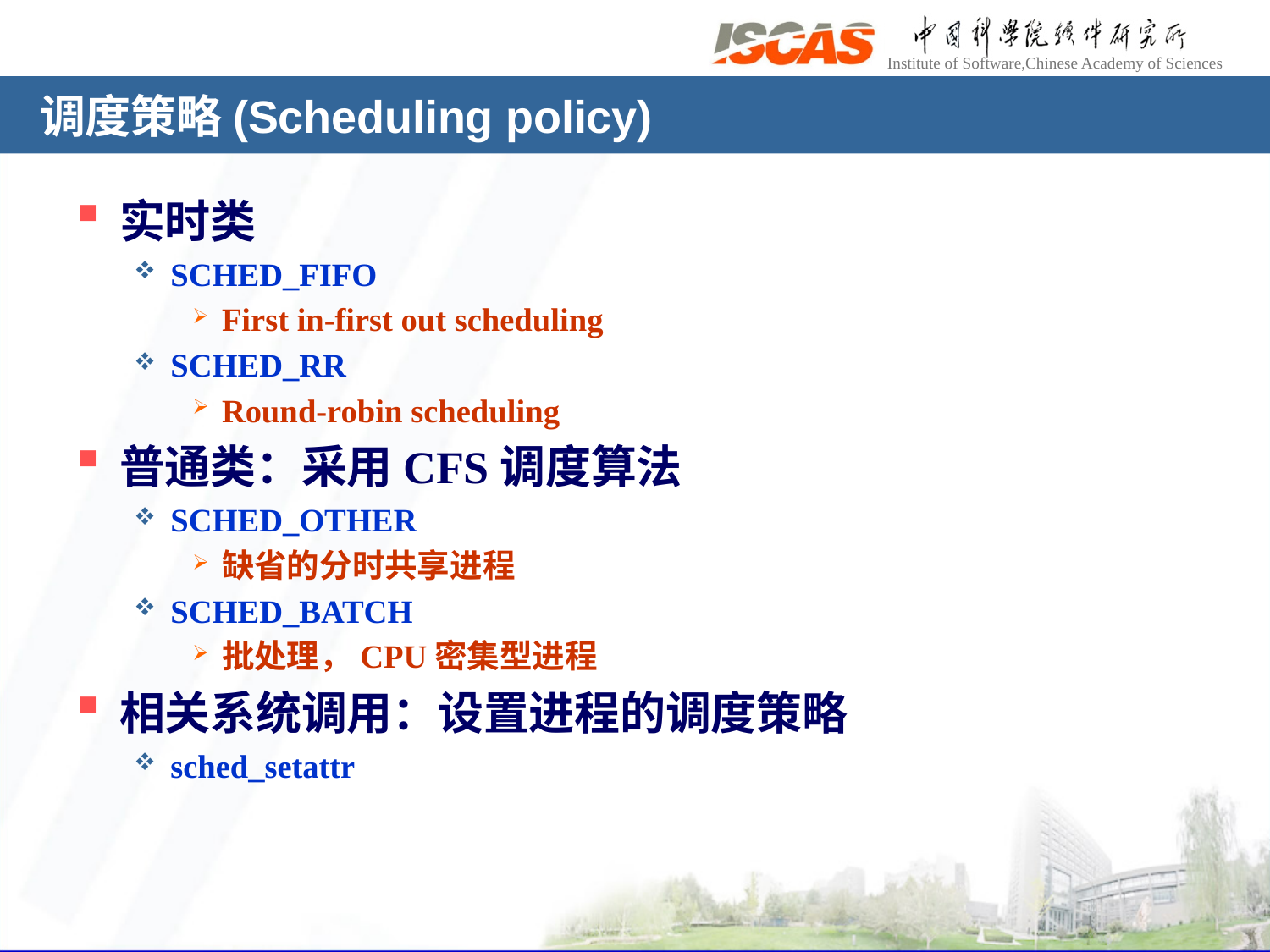

# 调度策略(Scheduling policy)
实时类
SCHED_FIFO
First in-first out scheduling
SCHED_RR
Round-robin scheduling
普通类：采用CFS调度算法
SCHED_OTHER
缺省的分时共享进程
SCHED_BATCH
批处理，CPU密集型进程
相关系统调用：设置进程的调度策略
sched_setattr